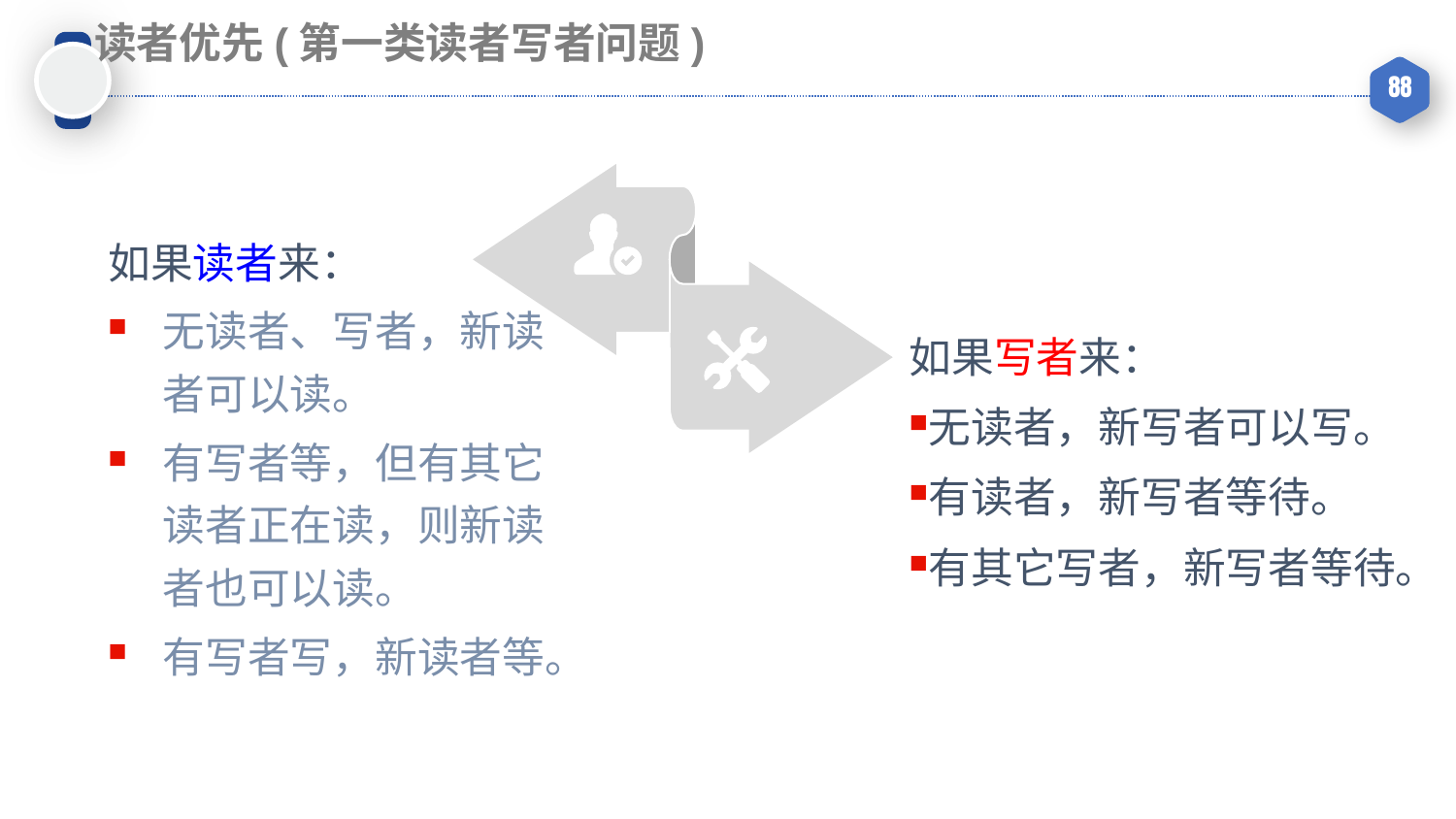

读者优先(第一类读者写者问题)

如果读者来：
无读者、写者，新读者可以读。
有写者等，但有其它读者正在读，则新读者也可以读。
有写者写，新读者等。

如果写者来：
无读者，新写者可以写。
有读者，新写者等待。
有其它写者，新写者等待。